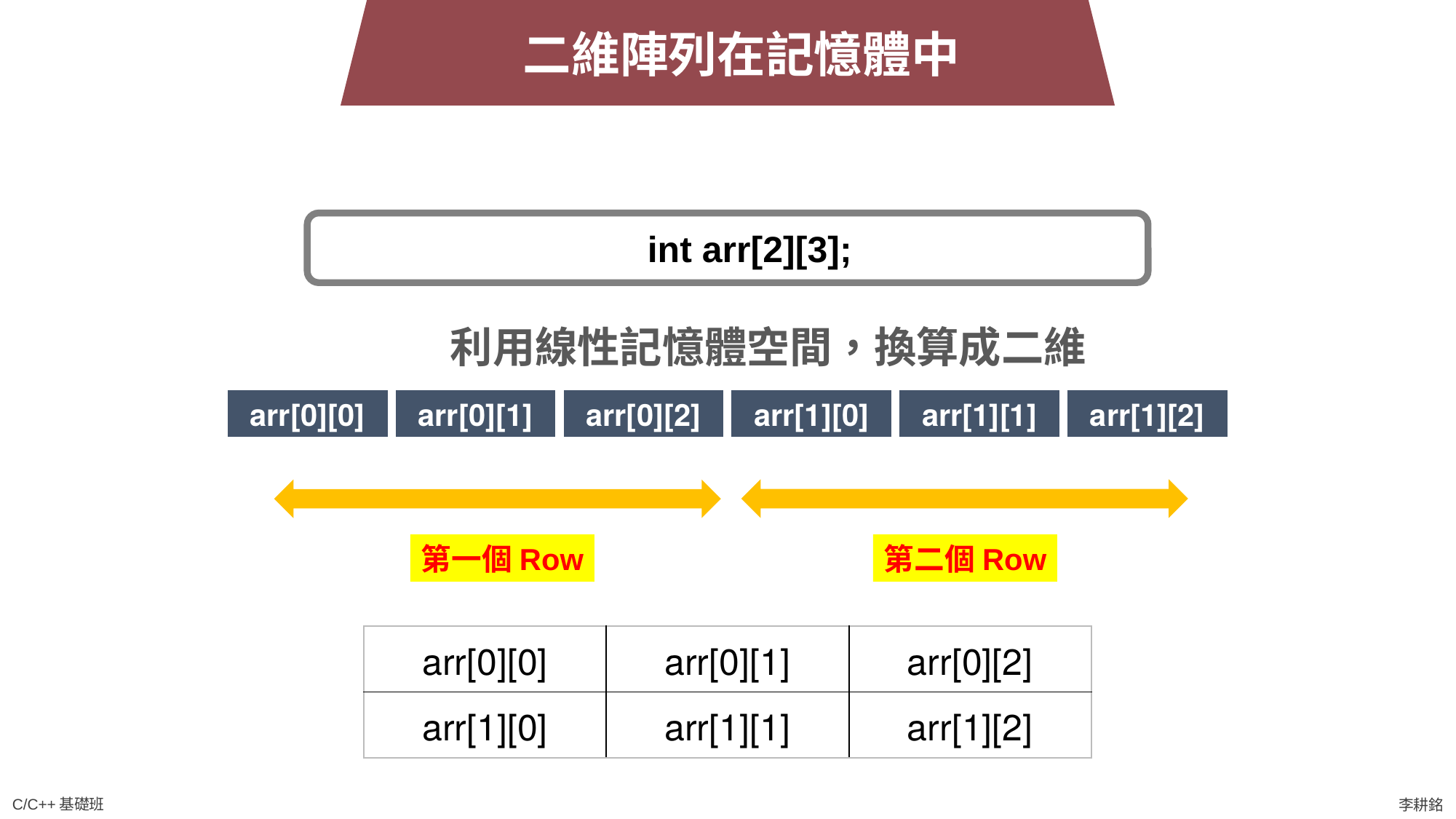

二維陣列在記憶體中
int arr[2][3];
利用線性記憶體空間，換算成二維
| arr[0][0] | arr[0][1] | arr[0][2] | arr[1][0] | arr[1][1] | arr[1][2] |
| --- | --- | --- | --- | --- | --- |

第二個Row
第一個Row
| arr[0][0] | arr[0][1] | arr[0][2] |
| --- | --- | --- |
| arr[1][0] | arr[1][1] | arr[1][2] |
C/C++基礎班
李耕銘